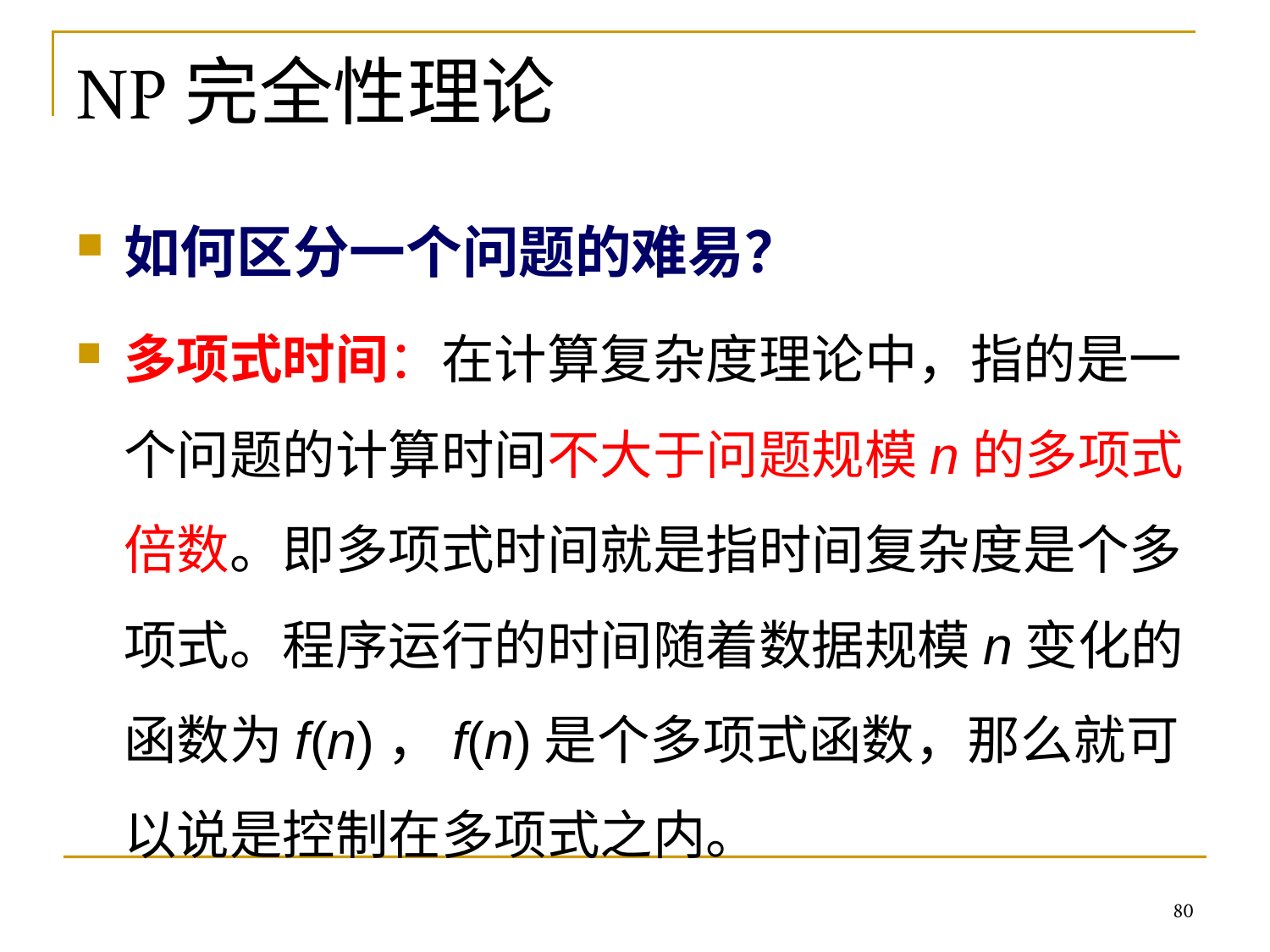

# NP完全性理论
如何区分一个问题的难易？
多项式时间：在计算复杂度理论中，指的是一个问题的计算时间不大于问题规模n的多项式倍数。即多项式时间就是指时间复杂度是个多项式。程序运行的时间随着数据规模n变化的函数为f(n)，f(n)是个多项式函数，那么就可以说是控制在多项式之内。
80